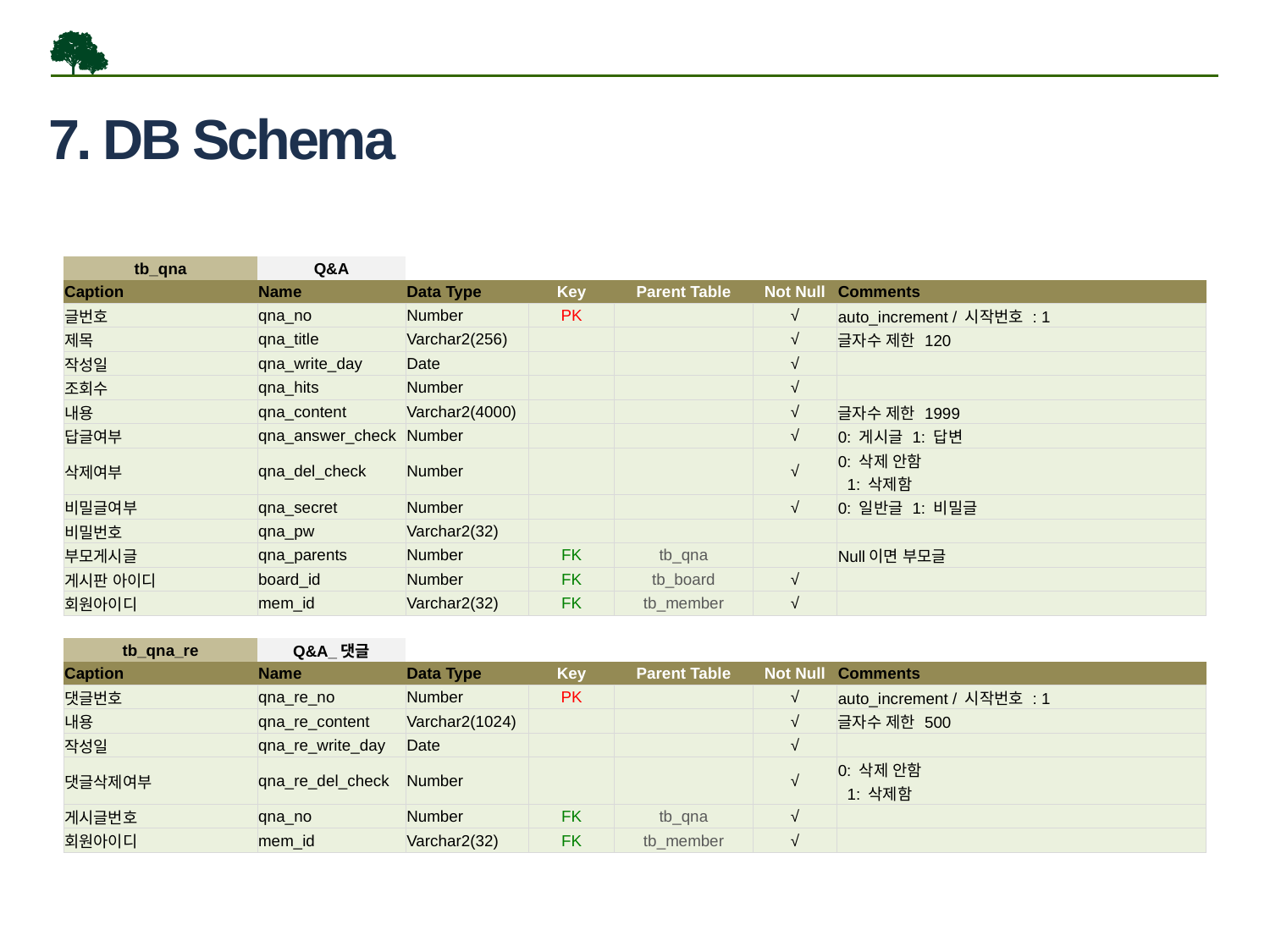

7. DB Schema
| tb\_qna | Q&A |  |  |  |  |  |
| --- | --- | --- | --- | --- | --- | --- |
| Caption | Name | Data Type | Key | Parent Table | Not Null | Comments |
| 글번호 | qna\_no | Number | PK |  | √ | auto\_increment / 시작번호 : 1 |
| 제목 | qna\_title | Varchar2(256) |  |  | √ | 글자수 제한 120 |
| 작성일 | qna\_write\_day | Date |  |  | √ |  |
| 조회수 | qna\_hits | Number |  |  | √ |  |
| 내용 | qna\_content | Varchar2(4000) |  |  | √ | 글자수 제한 1999 |
| 답글여부 | qna\_answer\_check | Number |  |  | √ | 0: 게시글 1: 답변 |
| 삭제여부 | qna\_del\_check | Number |  |  | √ | 0: 삭제 안함 1: 삭제함 |
| 비밀글여부 | qna\_secret | Number |  |  | √ | 0: 일반글 1: 비밀글 |
| 비밀번호 | qna\_pw | Varchar2(32) |  |  |  |  |
| 부모게시글 | qna\_parents | Number | FK | tb\_qna |  | Null이면 부모글 |
| 게시판 아이디 | board\_id | Number | FK | tb\_board | √ |  |
| 회원아이디 | mem\_id | Varchar2(32) | FK | tb\_member | √ |  |
|  |  |  |  |  |  |  |
| tb\_qna\_re | Q&A\_댓글 |  |  |  |  |  |
| Caption | Name | Data Type | Key | Parent Table | Not Null | Comments |
| 댓글번호 | qna\_re\_no | Number | PK |  | √ | auto\_increment / 시작번호 : 1 |
| 내용 | qna\_re\_content | Varchar2(1024) |  |  | √ | 글자수 제한 500 |
| 작성일 | qna\_re\_write\_day | Date |  |  | √ |  |
| 댓글삭제여부 | qna\_re\_del\_check | Number |  |  | √ | 0: 삭제 안함 1: 삭제함 |
| 게시글번호 | qna\_no | Number | FK | tb\_qna | √ |  |
| 회원아이디 | mem\_id | Varchar2(32) | FK | tb\_member | √ |  |